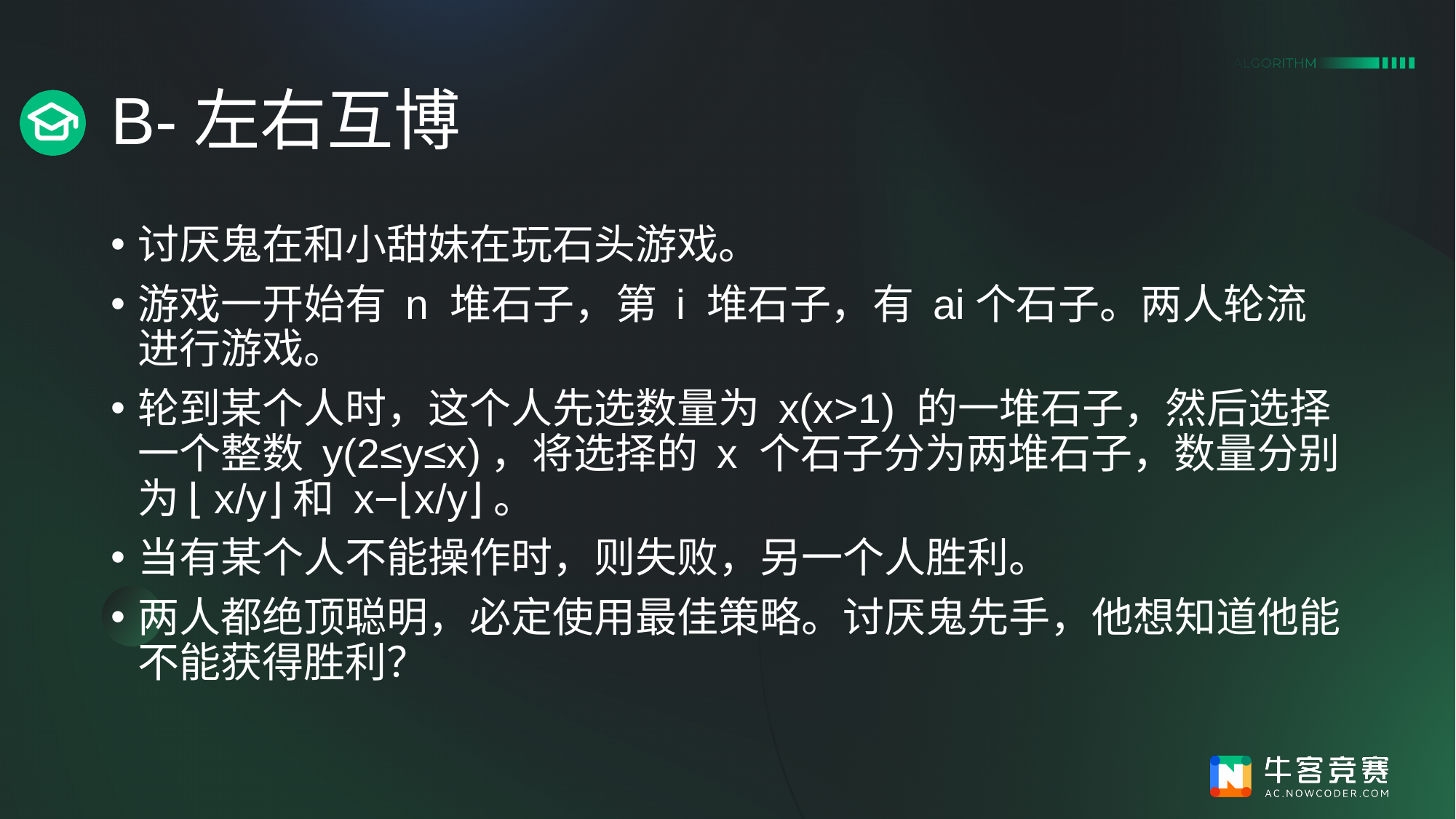

# B-左右互博
讨厌鬼在和小甜妹在玩石头游戏。
游戏一开始有 n 堆石子，第 i 堆石子，有 ai个石子。两人轮流进行游戏。
轮到某个人时，这个人先选数量为 x(x>1) 的一堆石子，然后选择一个整数 y(2≤y≤x)，将选择的 x 个石子分为两堆石子，数量分别为 ⌊x/y⌋和 x−⌊x/y⌋。
当有某个人不能操作时，则失败，另一个人胜利。
两人都绝顶聪明，必定使用最佳策略。讨厌鬼先手，他想知道他能不能获得胜利？